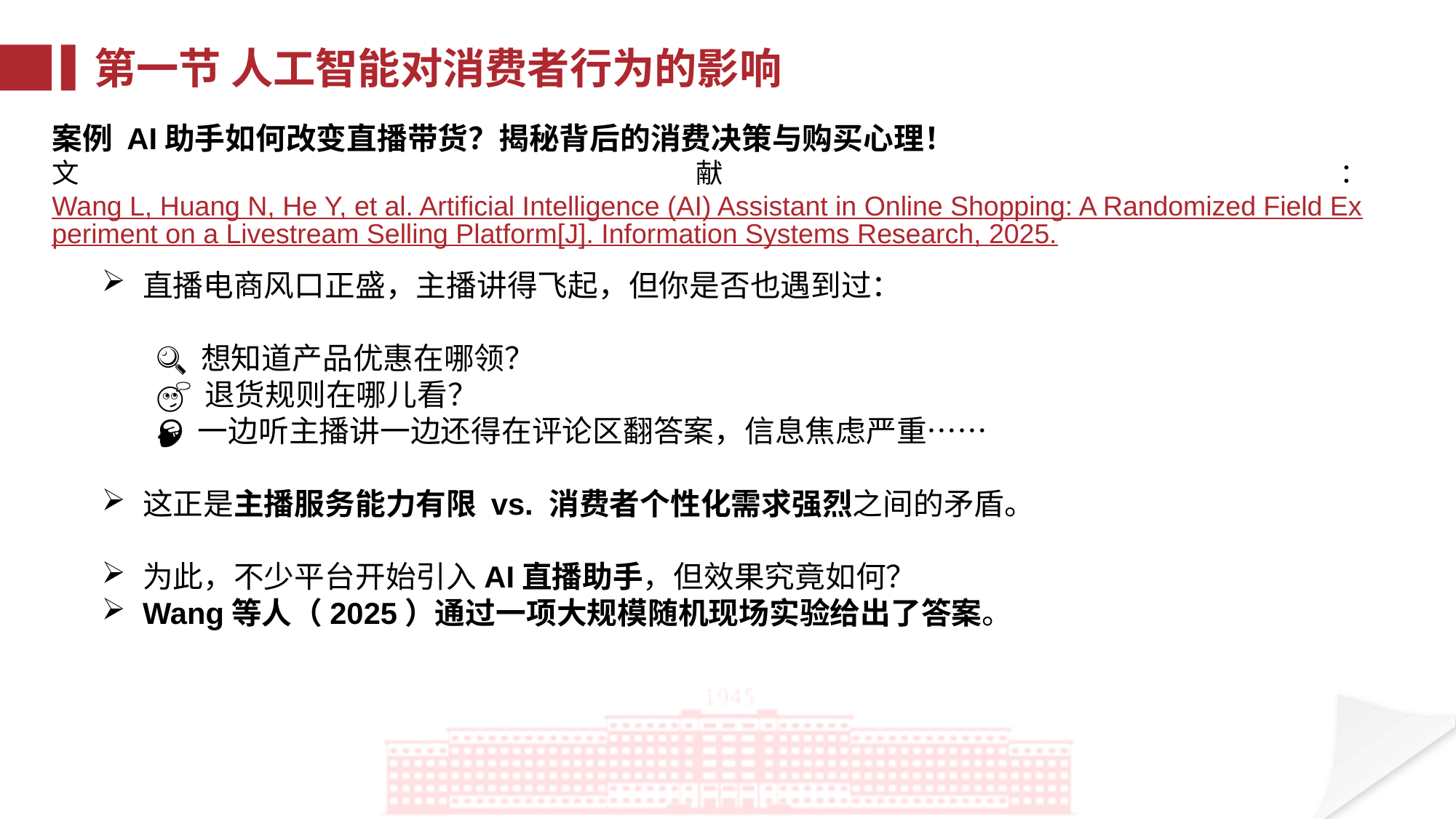

第一节 人工智能对消费者行为的影响
案例 AI助手如何改变直播带货？揭秘背后的消费决策与购买心理！
文献：Wang L, Huang N, He Y, et al. Artificial Intelligence (AI) Assistant in Online Shopping: A Randomized Field Experiment on a Livestream Selling Platform[J]. Information Systems Research, 2025.
直播电商风口正盛，主播讲得飞起，但你是否也遇到过：

🔍 想知道产品优惠在哪领？
🤔 退货规则在哪儿看？
🧠 一边听主播讲一边还得在评论区翻答案，信息焦虑严重……

这正是主播服务能力有限 vs. 消费者个性化需求强烈之间的矛盾。

为此，不少平台开始引入AI直播助手，但效果究竟如何？
Wang等人（2025）通过一项大规模随机现场实验给出了答案。